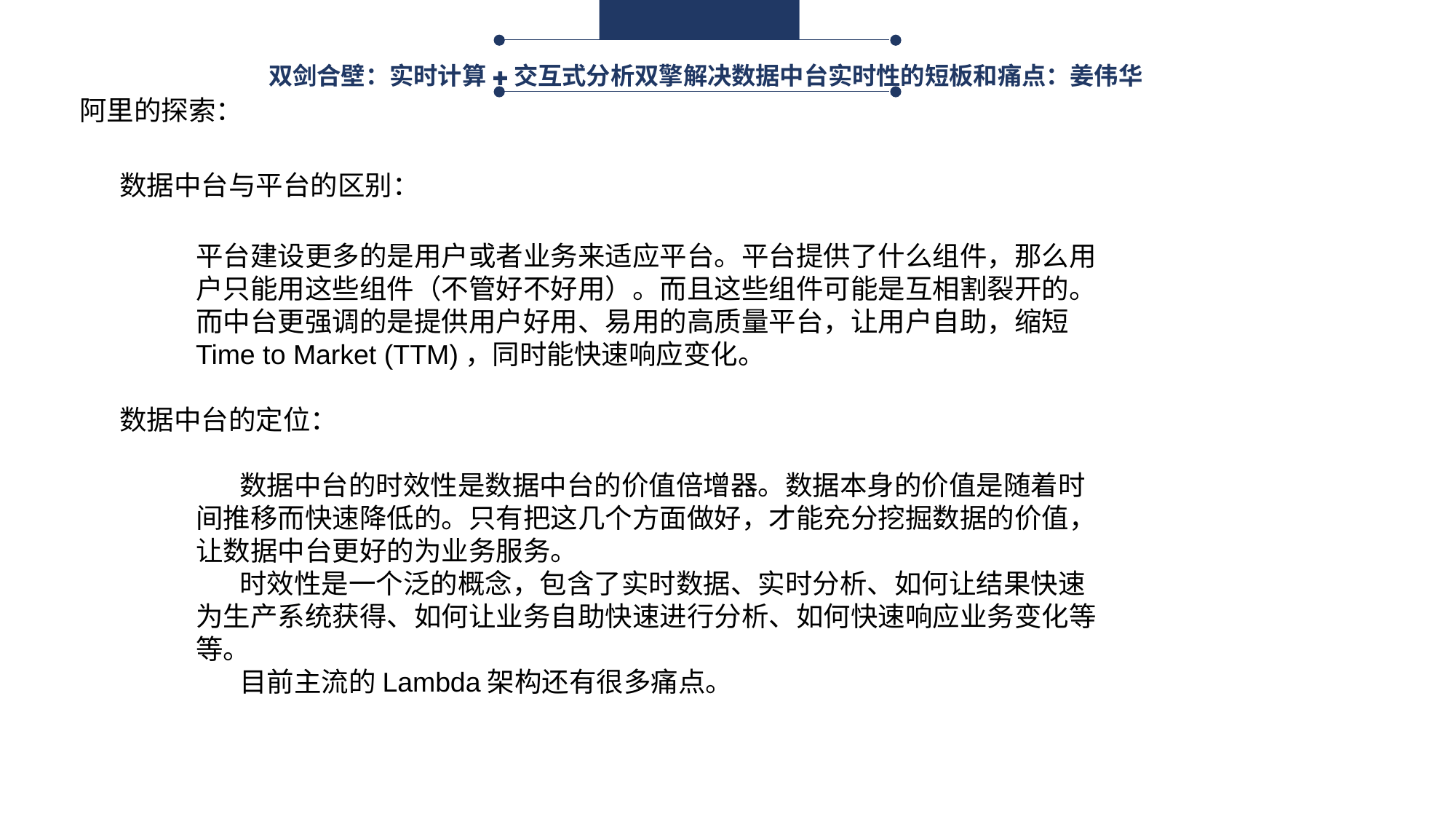

双剑合壁：实时计算+交互式分析双擎解决数据中台实时性的短板和痛点：姜伟华
阿里的探索：
数据中台与平台的区别：
平台建设更多的是用户或者业务来适应平台。平台提供了什么组件，那么用户只能用这些组件（不管好不好用）。而且这些组件可能是互相割裂开的。而中台更强调的是提供用户好用、易用的高质量平台，让用户自助，缩短 Time to Market (TTM)，同时能快速响应变化。
数据中台的定位：
      数据中台的时效性是数据中台的价值倍增器。数据本身的价值是随着时间推移而快速降低的。只有把这几个方面做好，才能充分挖掘数据的价值，让数据中台更好的为业务服务。
      时效性是一个泛的概念，包含了实时数据、实时分析、如何让结果快速为生产系统获得、如何让业务自助快速进行分析、如何快速响应业务变化等等。
      目前主流的Lambda架构还有很多痛点。